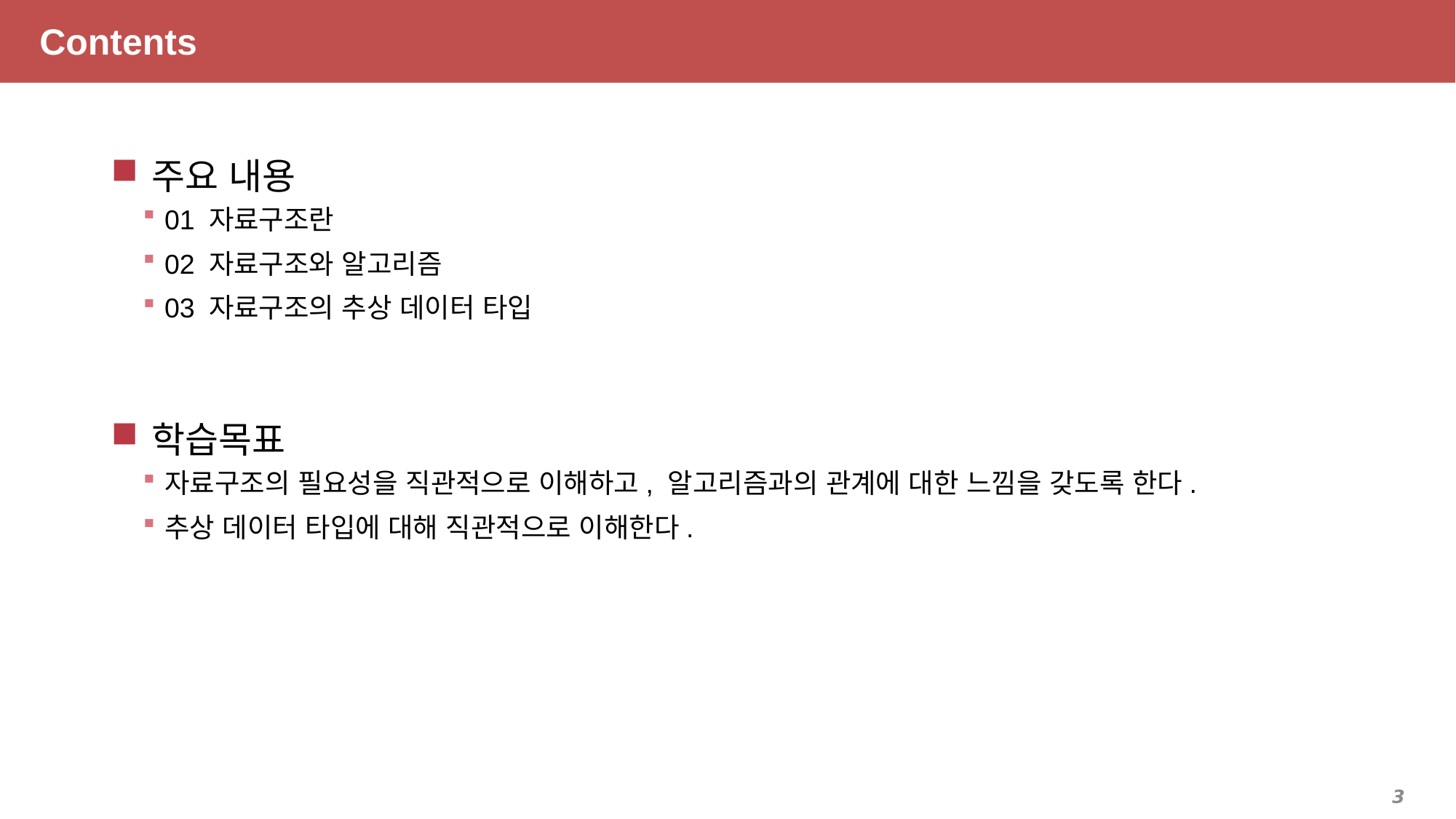

# Contents
주요 내용
01 자료구조란
02 자료구조와 알고리즘
03 자료구조의 추상 데이터 타입

학습목표
자료구조의 필요성을 직관적으로 이해하고, 알고리즘과의 관계에 대한 느낌을 갖도록 한다.
추상 데이터 타입에 대해 직관적으로 이해한다.